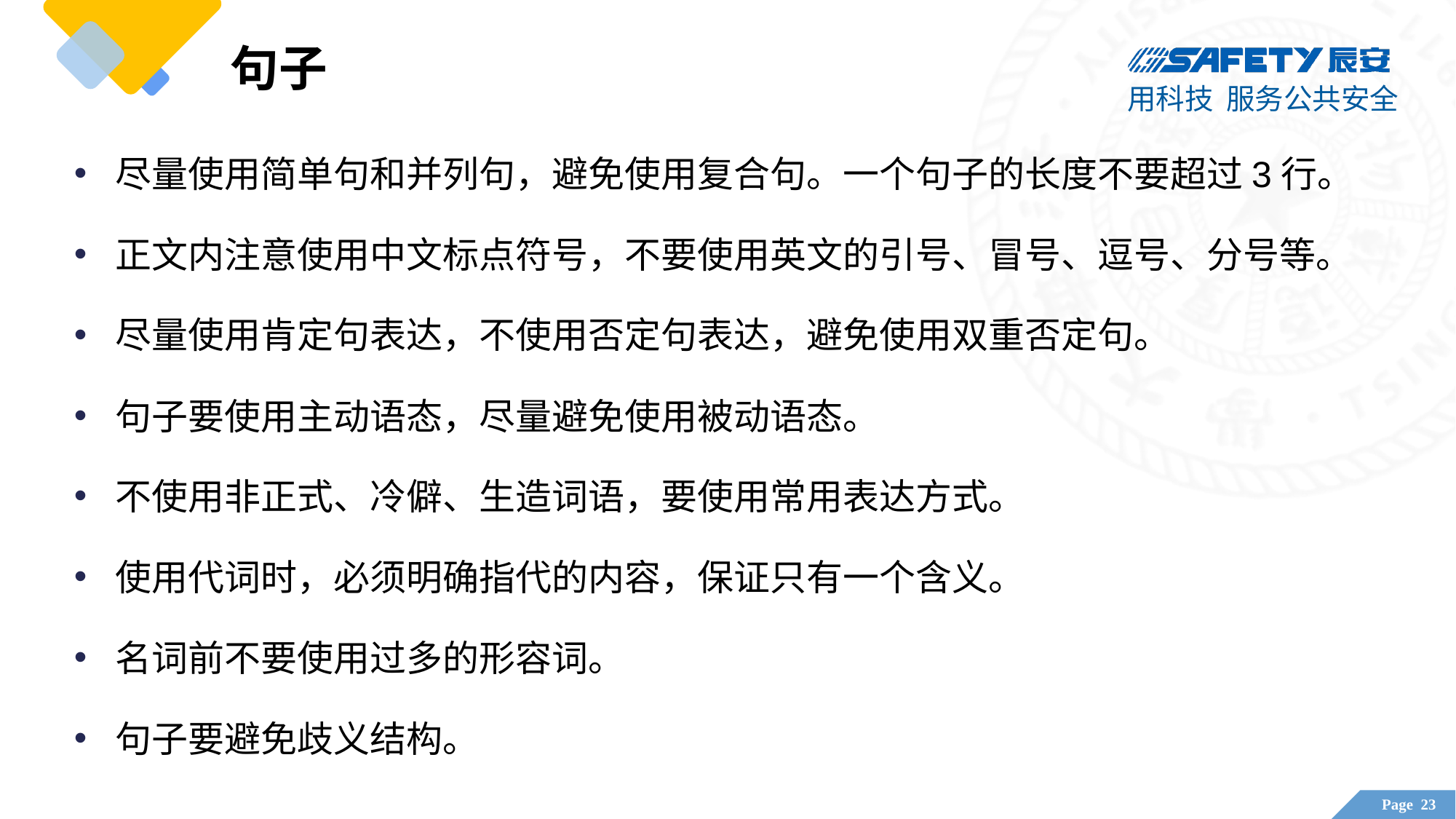

# 句子
尽量使用简单句和并列句，避免使用复合句。一个句子的长度不要超过3行。
正文内注意使用中文标点符号，不要使用英文的引号、冒号、逗号、分号等。
尽量使用肯定句表达，不使用否定句表达，避免使用双重否定句。
句子要使用主动语态，尽量避免使用被动语态。
不使用非正式、冷僻、生造词语，要使用常用表达方式。
使用代词时，必须明确指代的内容，保证只有一个含义。
名词前不要使用过多的形容词。
句子要避免歧义结构。